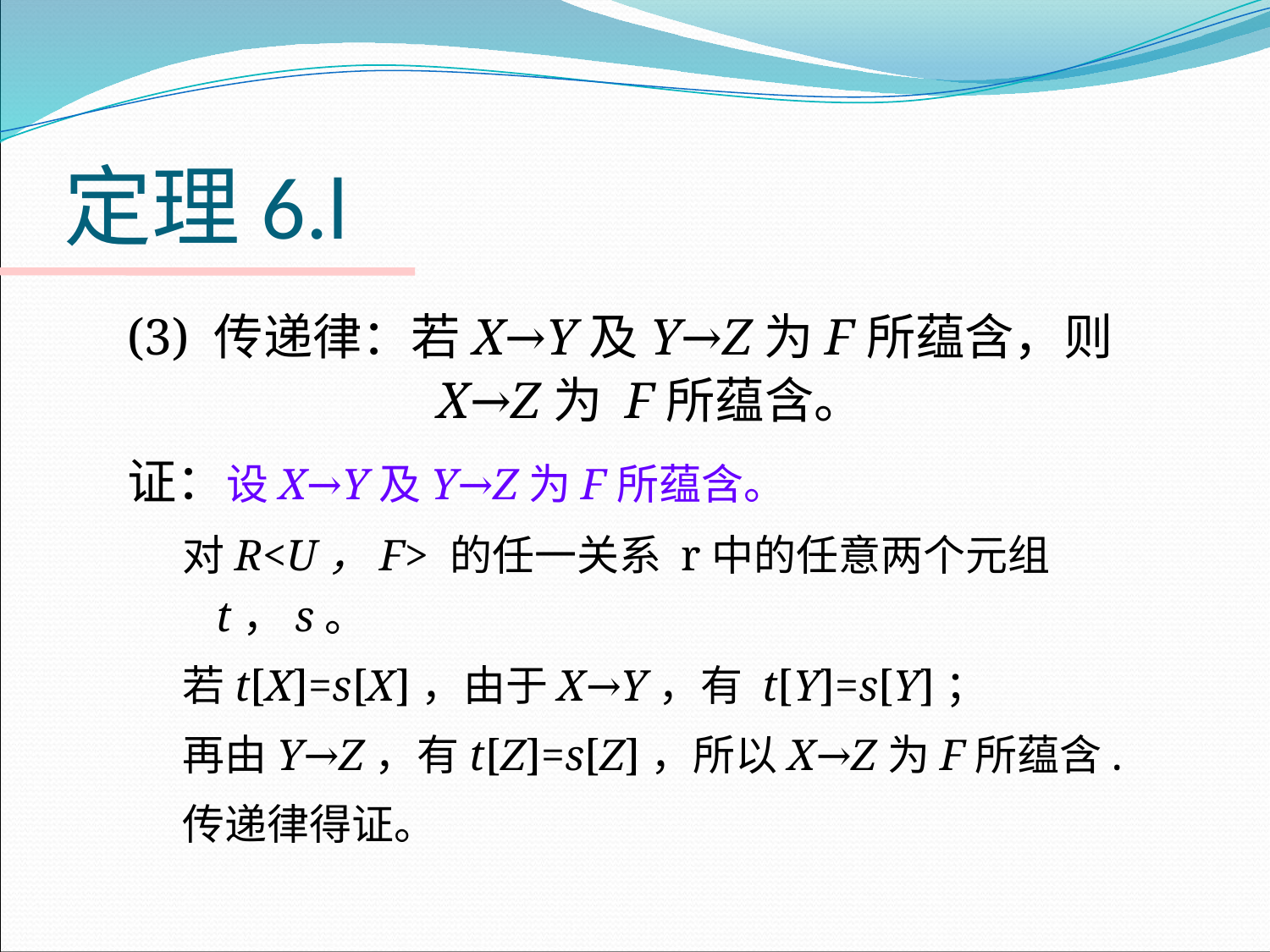

# 定理6.l
(3) 传递律：若X→Y及Y→Z为F所蕴含，则
                        X→Z为 F所蕴含。
证：设X→Y及Y→Z为F所蕴含。
对R<U，F> 的任一关系 r中的任意两个元组 t，s。
若t[X]=s[X]，由于X→Y，有 t[Y]=s[Y]；
再由Y→Z，有t[Z]=s[Z]，所以X→Z为F所蕴含.
传递律得证。

599